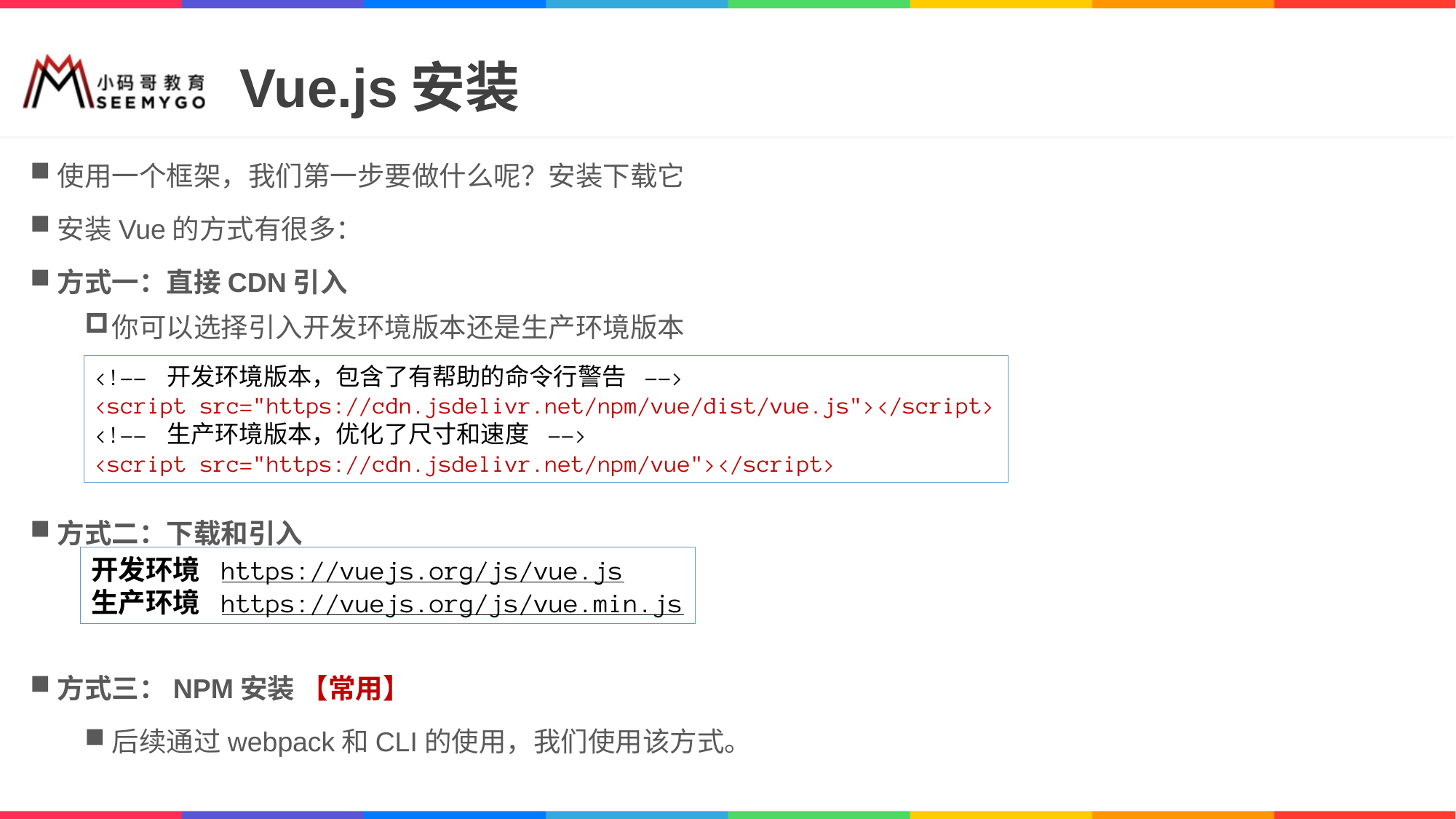

# Vue.js安装
使用一个框架，我们第一步要做什么呢？安装下载它
安装Vue的方式有很多：
方式一：直接CDN引入
你可以选择引入开发环境版本还是生产环境版本

方式二：下载和引入

方式三：NPM安装 【常用】
后续通过webpack和CLI的使用，我们使用该方式。

<!-- 开发环境版本，包含了有帮助的命令行警告 -->
<script src="https://cdn.jsdelivr.net/npm/vue/dist/vue.js"></script>
<!-- 生产环境版本，优化了尺寸和速度 -->
<script src="https://cdn.jsdelivr.net/npm/vue"></script>
开发环境 https://vuejs.org/js/vue.js 
生产环境 https://vuejs.org/js/vue.min.js